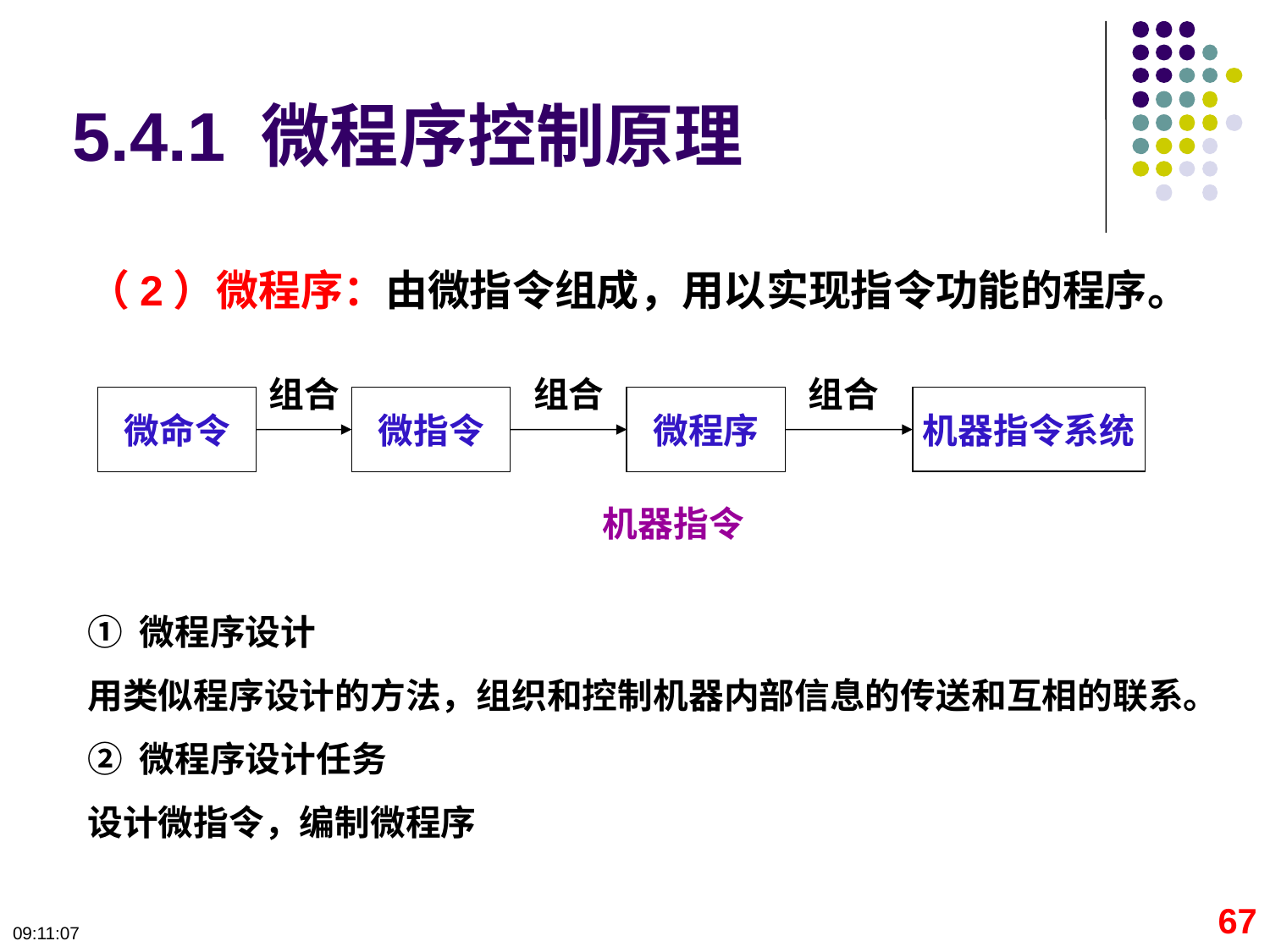

5.4.1 微程序控制原理
（2）微程序：由微指令组成，用以实现指令功能的程序。
组合
组合
组合
微命令
微指令
微程序
机器指令系统

 机器指令
① 微程序设计
用类似程序设计的方法，组织和控制机器内部信息的传送和互相的联系。
② 微程序设计任务
设计微指令，编制微程序
67
09:11:07